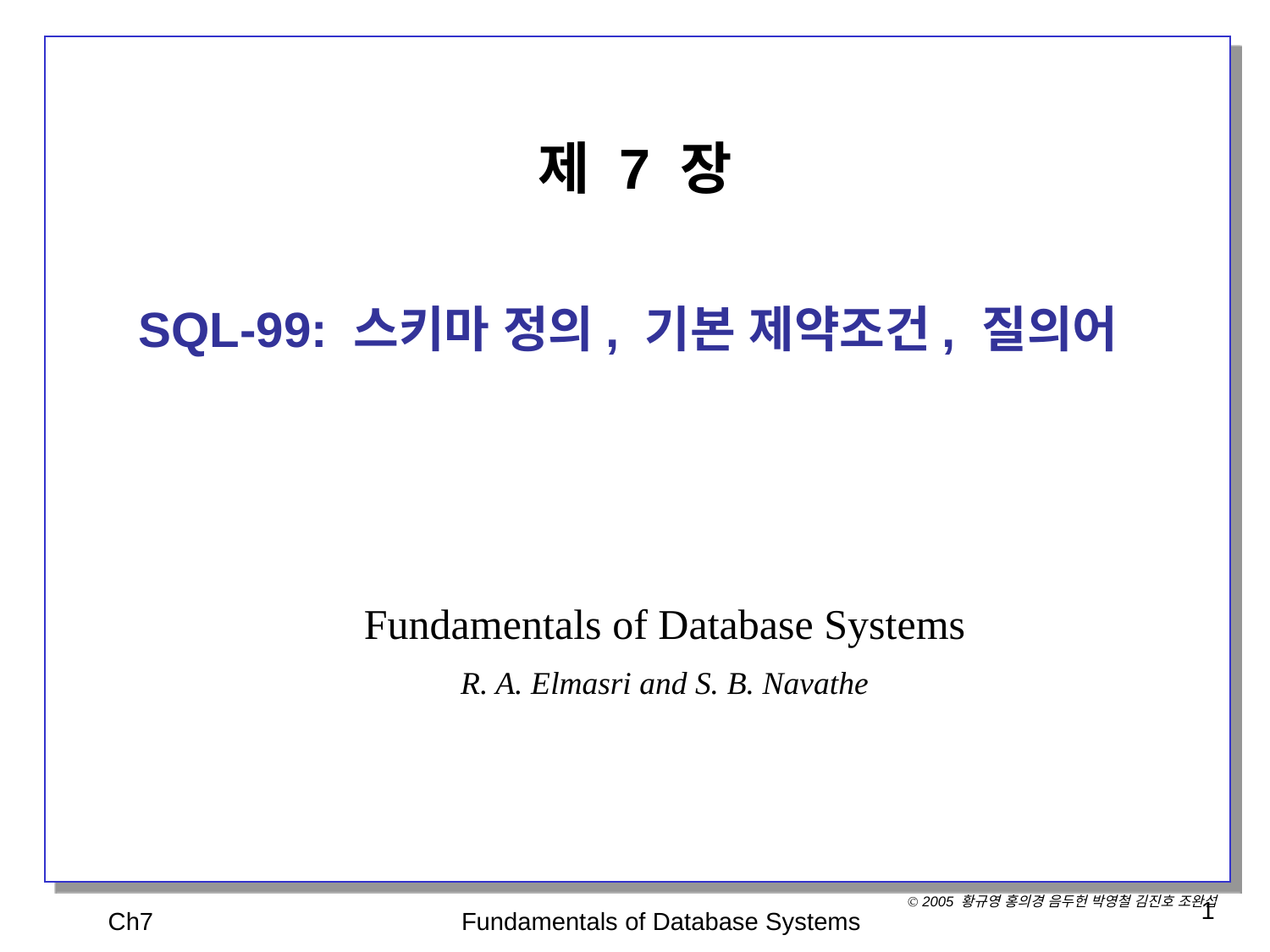

제 7 장

SQL-99: 스키마 정의, 기본 제약조건, 질의어

Fundamentals of Database Systems
R. A. Elmasri and S. B. Navathe

© 2005 황규영 홍의경 음두헌 박영철 김진호 조완섭
Ch7
Fundamentals of Database Systems
1